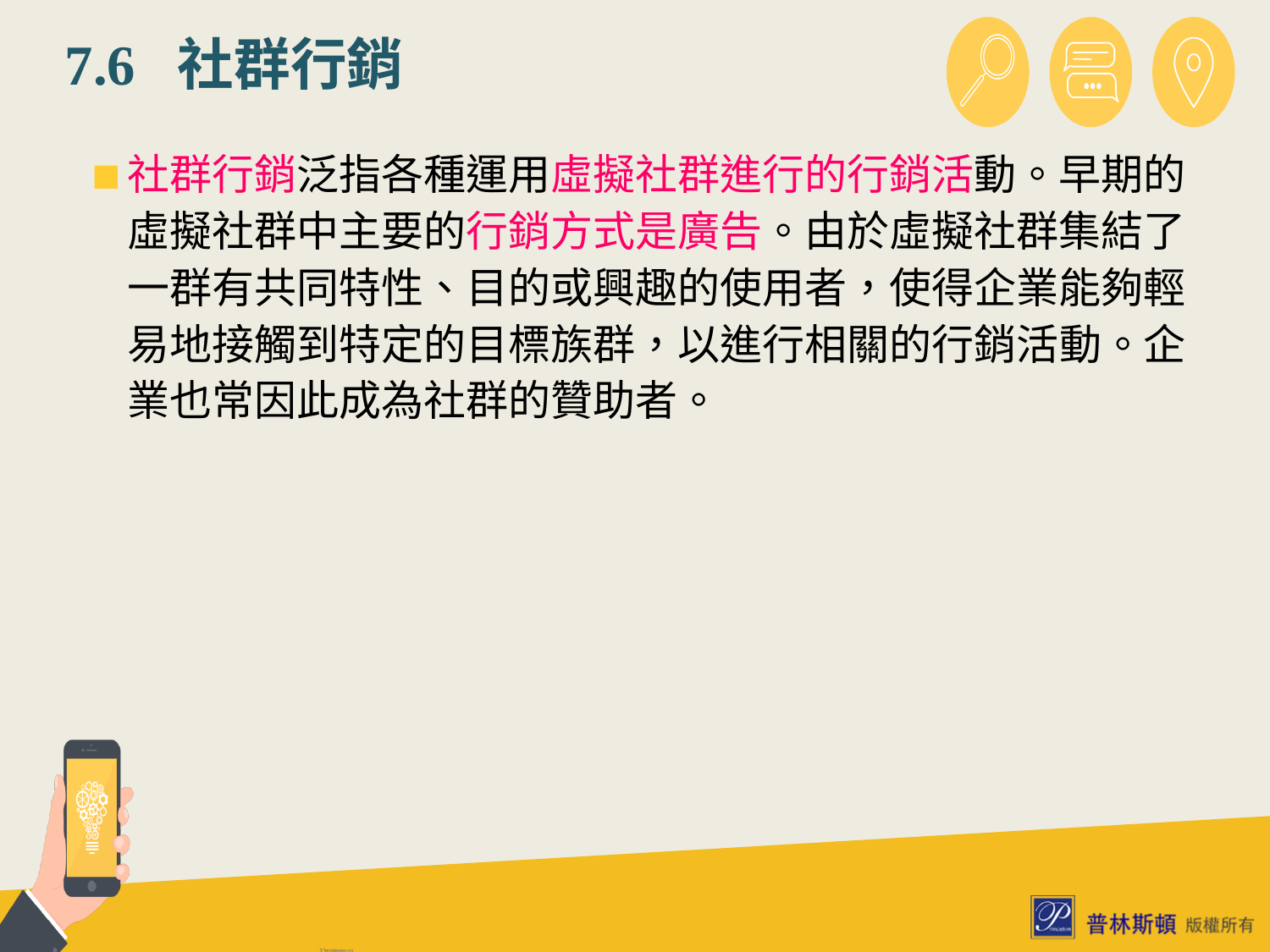

# 7.6  社群行銷
社群行銷泛指各種運用虛擬社群進行的行銷活動。早期的虛擬社群中主要的行銷方式是廣告。由於虛擬社群集結了一群有共同特性、目的或興趣的使用者，使得企業能夠輕易地接觸到特定的目標族群，以進行相關的行銷活動。企業也常因此成為社群的贊助者。